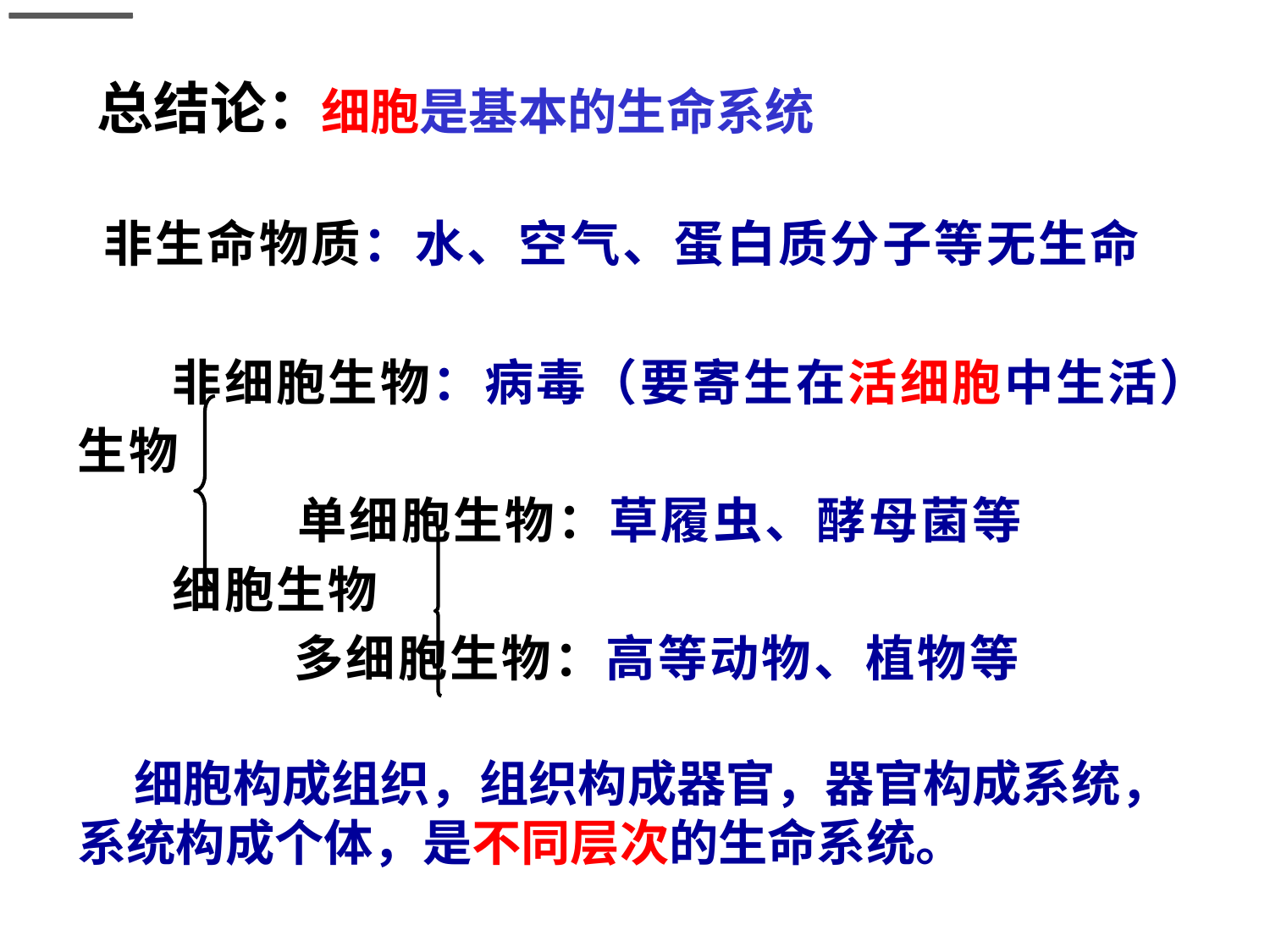

总结论：
细胞是基本的生命系统

 非生命物质：水、空气、蛋白质分子等无生命

      非细胞生物：病毒（要寄生在活细胞中生活）
生物
               单细胞生物：草履虫、酵母菌等
      细胞生物
               多细胞生物：高等动物、植物等

    细胞构成组织，组织构成器官，器官构成系统，系统构成个体，是不同层次的生命系统。